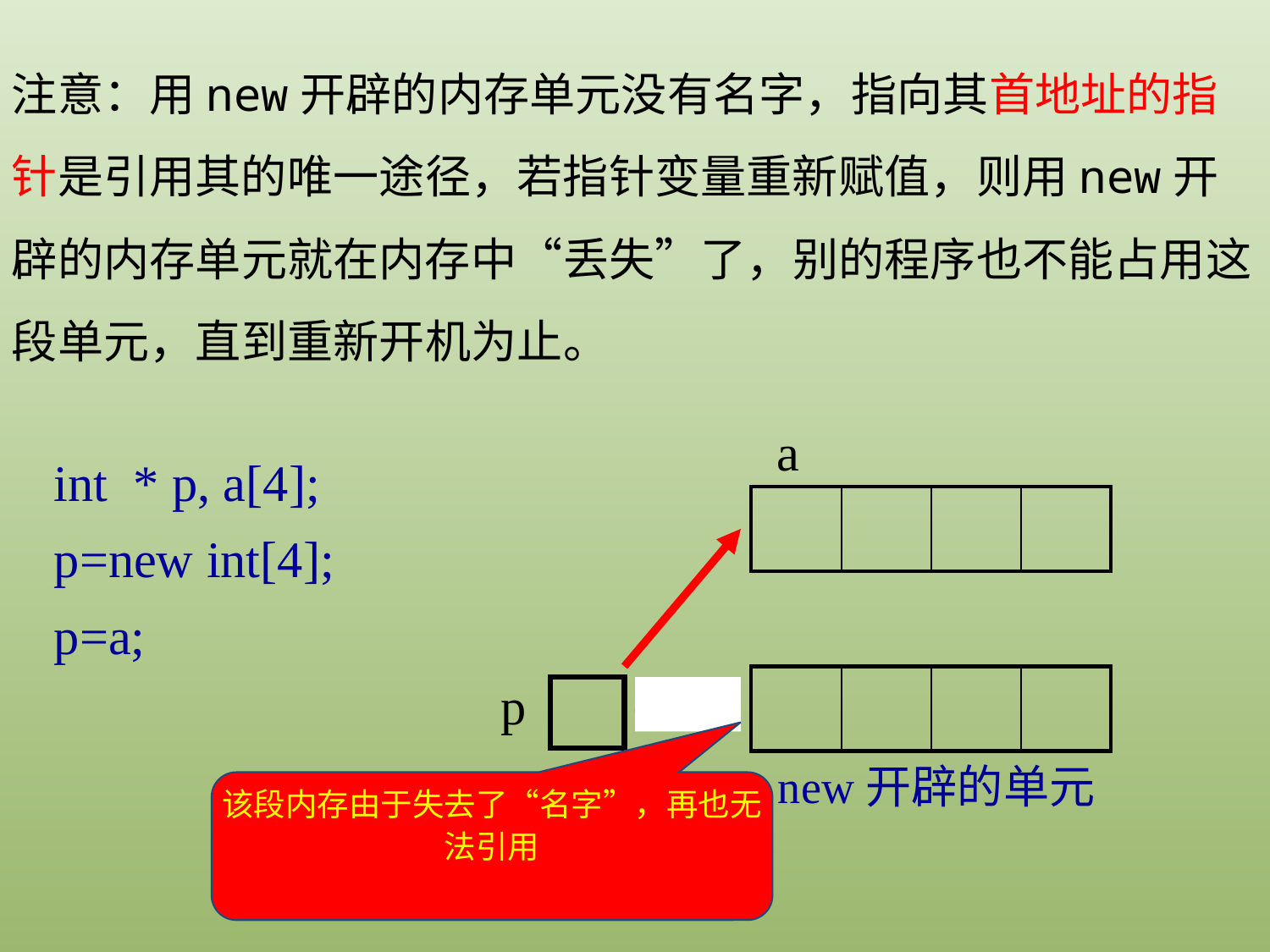

注意：用new开辟的内存单元没有名字，指向其首地址的指针是引用其的唯一途径，若指针变量重新赋值，则用new开辟的内存单元就在内存中“丢失”了，别的程序也不能占用这段单元，直到重新开机为止。
a
int  * p, a[4];
p=new int[4];
p=a;
|  |  |  |  |
| --- | --- | --- | --- |

p
|  |  |  |  |
| --- | --- | --- | --- |

new开辟的单元
该段内存由于失去了“名字”，再也无法引用
538